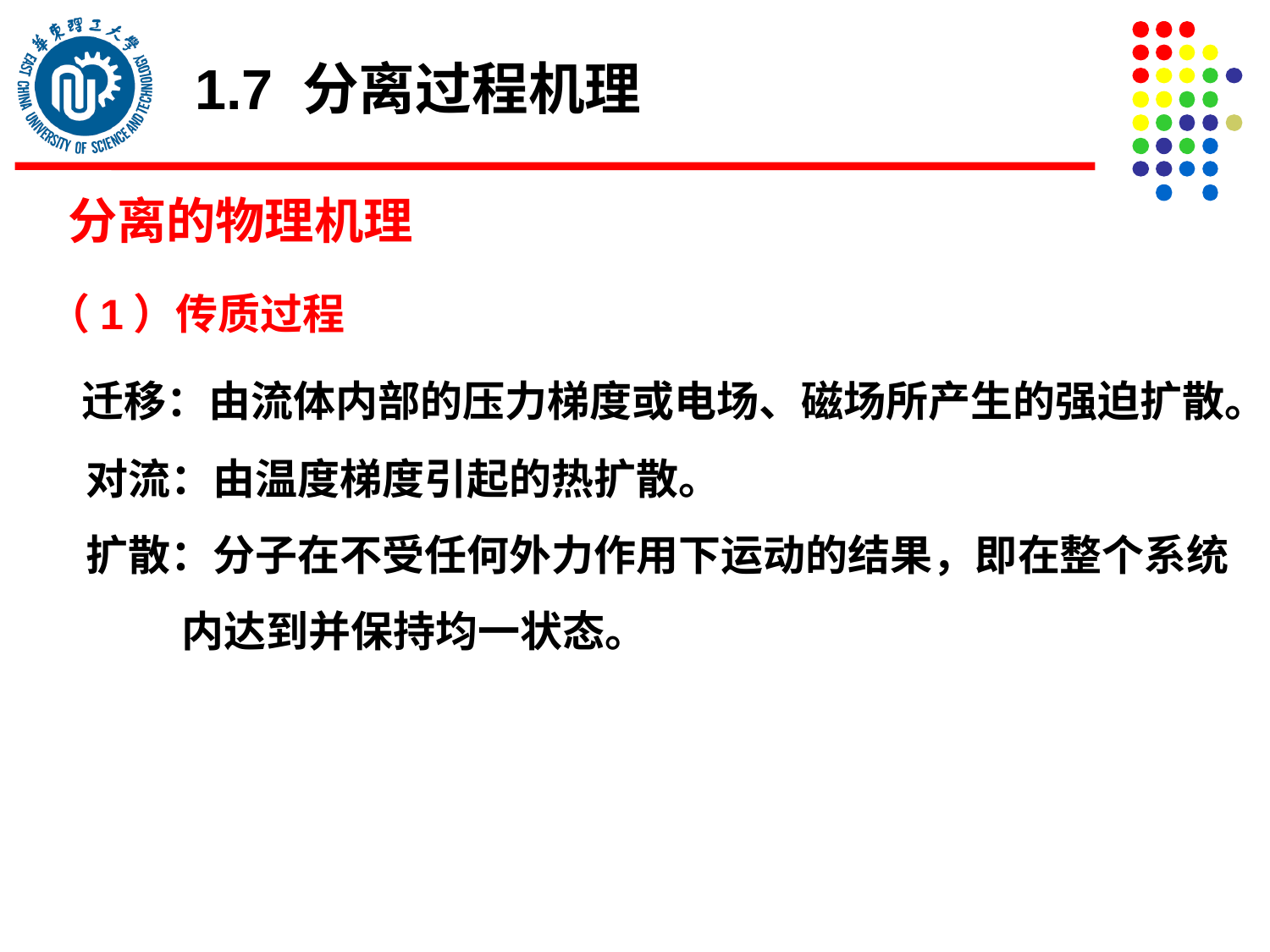

1.7 分离过程机理
# 分离的物理机理
（1）传质过程
  迁移：由流体内部的压力梯度或电场、磁场所产生的强迫扩散。
   对流：由温度梯度引起的热扩散。
   扩散：分子在不受任何外力作用下运动的结果，即在整个系统
             内达到并保持均一状态。